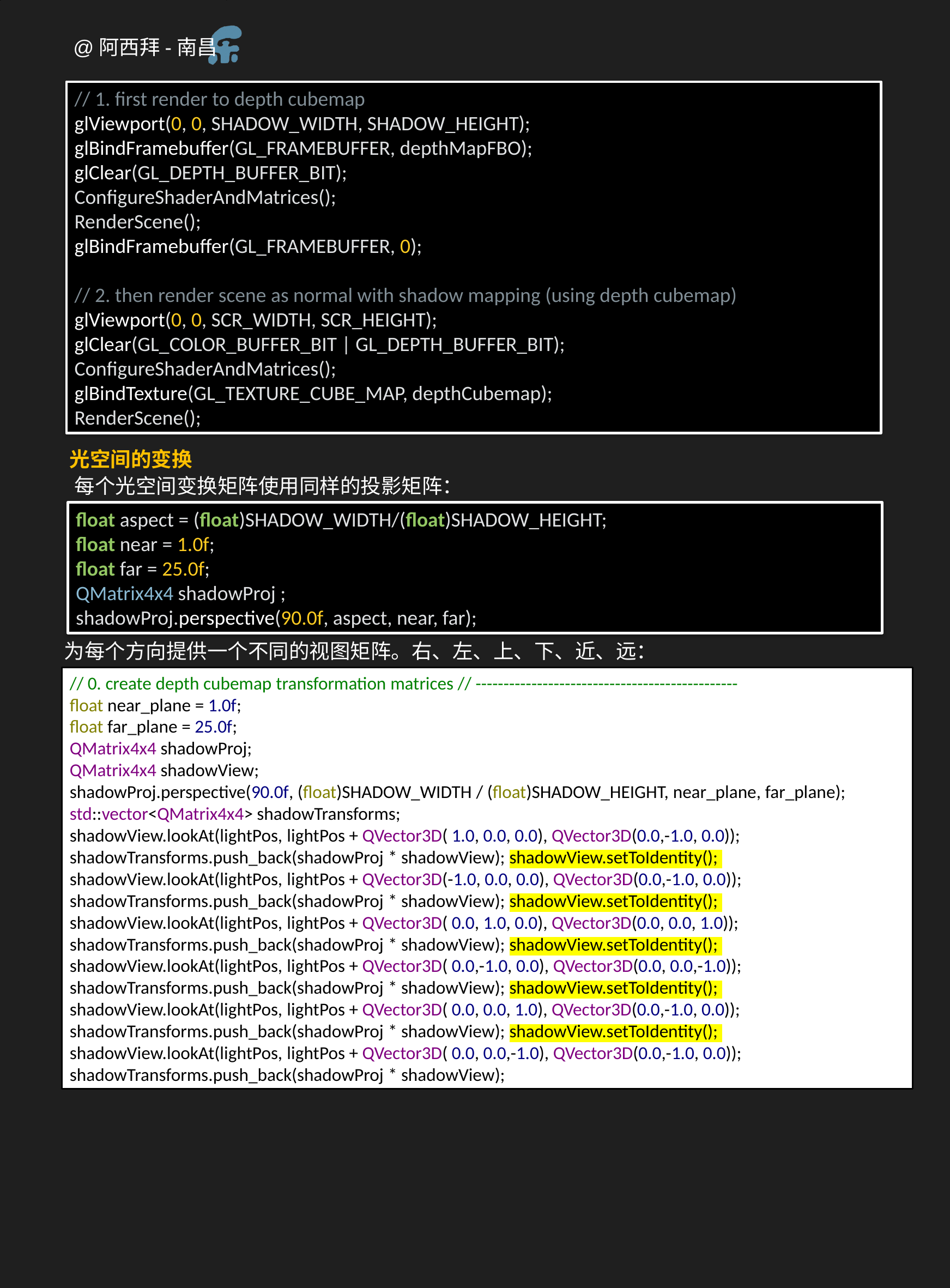

// 1. first render to depth cubemap
glViewport(0, 0, SHADOW_WIDTH, SHADOW_HEIGHT);
glBindFramebuffer(GL_FRAMEBUFFER, depthMapFBO);
glClear(GL_DEPTH_BUFFER_BIT);
ConfigureShaderAndMatrices();
RenderScene();
glBindFramebuffer(GL_FRAMEBUFFER, 0);

// 2. then render scene as normal with shadow mapping (using depth cubemap)
glViewport(0, 0, SCR_WIDTH, SCR_HEIGHT);
glClear(GL_COLOR_BUFFER_BIT | GL_DEPTH_BUFFER_BIT);
ConfigureShaderAndMatrices();
glBindTexture(GL_TEXTURE_CUBE_MAP, depthCubemap);
RenderScene();
光空间的变换
每个光空间变换矩阵使用同样的投影矩阵：
float aspect = (float)SHADOW_WIDTH/(float)SHADOW_HEIGHT;
float near = 1.0f;
float far = 25.0f;
QMatrix4x4 shadowProj ;
shadowProj.perspective(90.0f, aspect, near, far);
为每个方向提供一个不同的视图矩阵。右、左、上、下、近、远：
// 0. create depth cubemap transformation matrices // -----------------------------------------------
float near_plane = 1.0f;
float far_plane = 25.0f;
QMatrix4x4 shadowProj;
QMatrix4x4 shadowView;
shadowProj.perspective(90.0f, (float)SHADOW_WIDTH / (float)SHADOW_HEIGHT, near_plane, far_plane);
std::vector<QMatrix4x4> shadowTransforms;
shadowView.lookAt(lightPos, lightPos + QVector3D( 1.0, 0.0, 0.0), QVector3D(0.0,-1.0, 0.0));
shadowTransforms.push_back(shadowProj * shadowView); shadowView.setToIdentity();
shadowView.lookAt(lightPos, lightPos + QVector3D(-1.0, 0.0, 0.0), QVector3D(0.0,-1.0, 0.0));
shadowTransforms.push_back(shadowProj * shadowView); shadowView.setToIdentity();
shadowView.lookAt(lightPos, lightPos + QVector3D( 0.0, 1.0, 0.0), QVector3D(0.0, 0.0, 1.0));
shadowTransforms.push_back(shadowProj * shadowView); shadowView.setToIdentity();
shadowView.lookAt(lightPos, lightPos + QVector3D( 0.0,-1.0, 0.0), QVector3D(0.0, 0.0,-1.0));
shadowTransforms.push_back(shadowProj * shadowView); shadowView.setToIdentity();
shadowView.lookAt(lightPos, lightPos + QVector3D( 0.0, 0.0, 1.0), QVector3D(0.0,-1.0, 0.0));
shadowTransforms.push_back(shadowProj * shadowView); shadowView.setToIdentity();
shadowView.lookAt(lightPos, lightPos + QVector3D( 0.0, 0.0,-1.0), QVector3D(0.0,-1.0, 0.0));
shadowTransforms.push_back(shadowProj * shadowView);